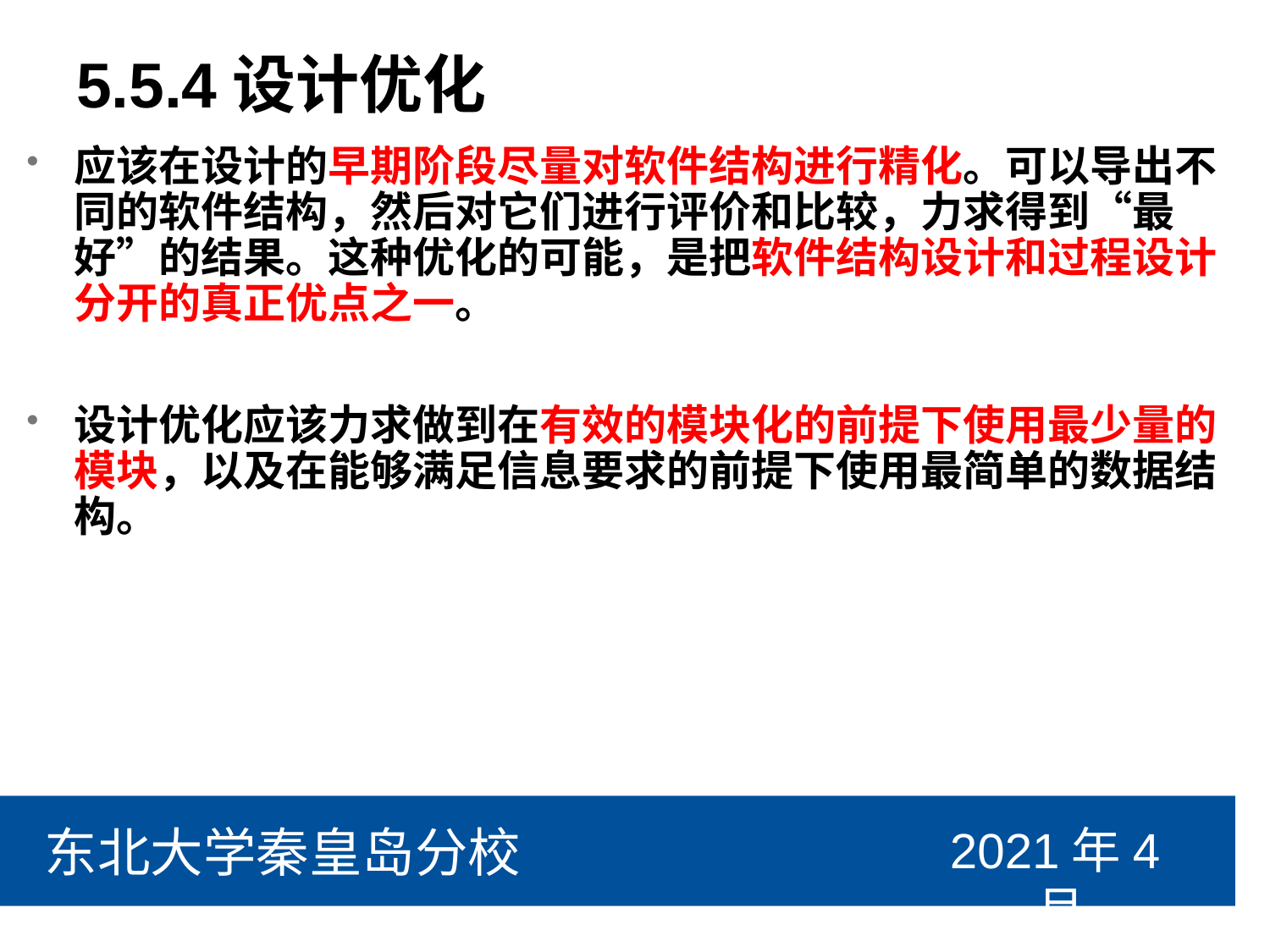

# 5.5.4设计优化
应该在设计的早期阶段尽量对软件结构进行精化。可以导出不同的软件结构，然后对它们进行评价和比较，力求得到“最好”的结果。这种优化的可能，是把软件结构设计和过程设计分开的真正优点之一。

设计优化应该力求做到在有效的模块化的前提下使用最少量的模块，以及在能够满足信息要求的前提下使用最简单的数据结构。